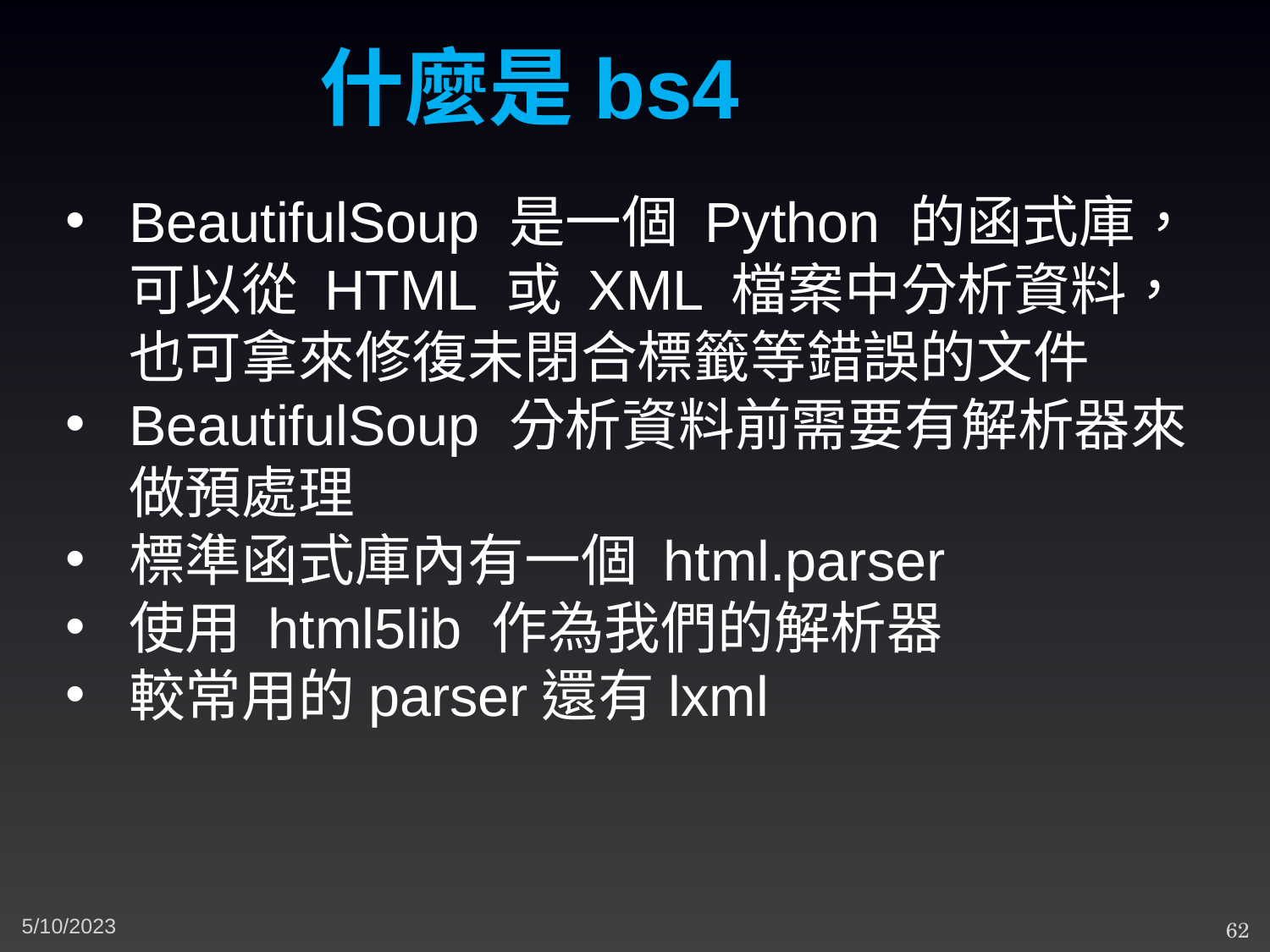

什麼是bs4
BeautifulSoup 是一個 Python 的函式庫，可以從 HTML 或 XML 檔案中分析資料，也可拿來修復未閉合標籤等錯誤的文件
BeautifulSoup 分析資料前需要有解析器來做預處理
標準函式庫內有一個 html.parser
使用 html5lib 作為我們的解析器
較常用的parser還有lxml

5/10/2023
62